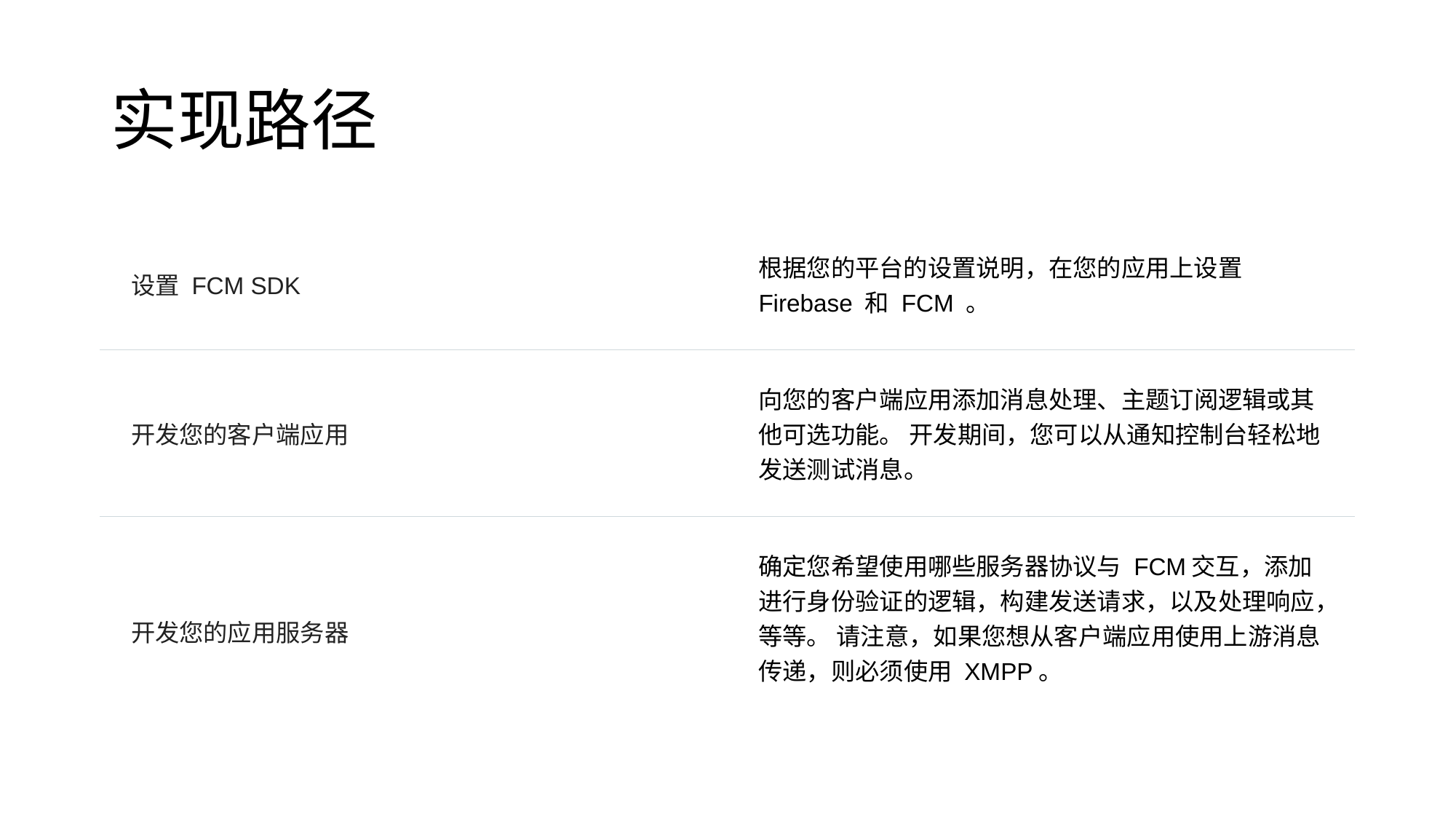

# 实现路径
| 设置 FCM SDK | 根据您的平台的设置说明，在您的应用上设置 Firebase 和 FCM 。 |
| --- | --- |
| 开发您的客户端应用 | 向您的客户端应用添加消息处理、主题订阅逻辑或其他可选功能。 开发期间，您可以从通知控制台轻松地发送测试消息。 |
| 开发您的应用服务器 | 确定您希望使用哪些服务器协议与 FCM交互，添加进行身份验证的逻辑，构建发送请求，以及处理响应，等等。 请注意，如果您想从客户端应用使用上游消息传递，则必须使用 XMPP。 |